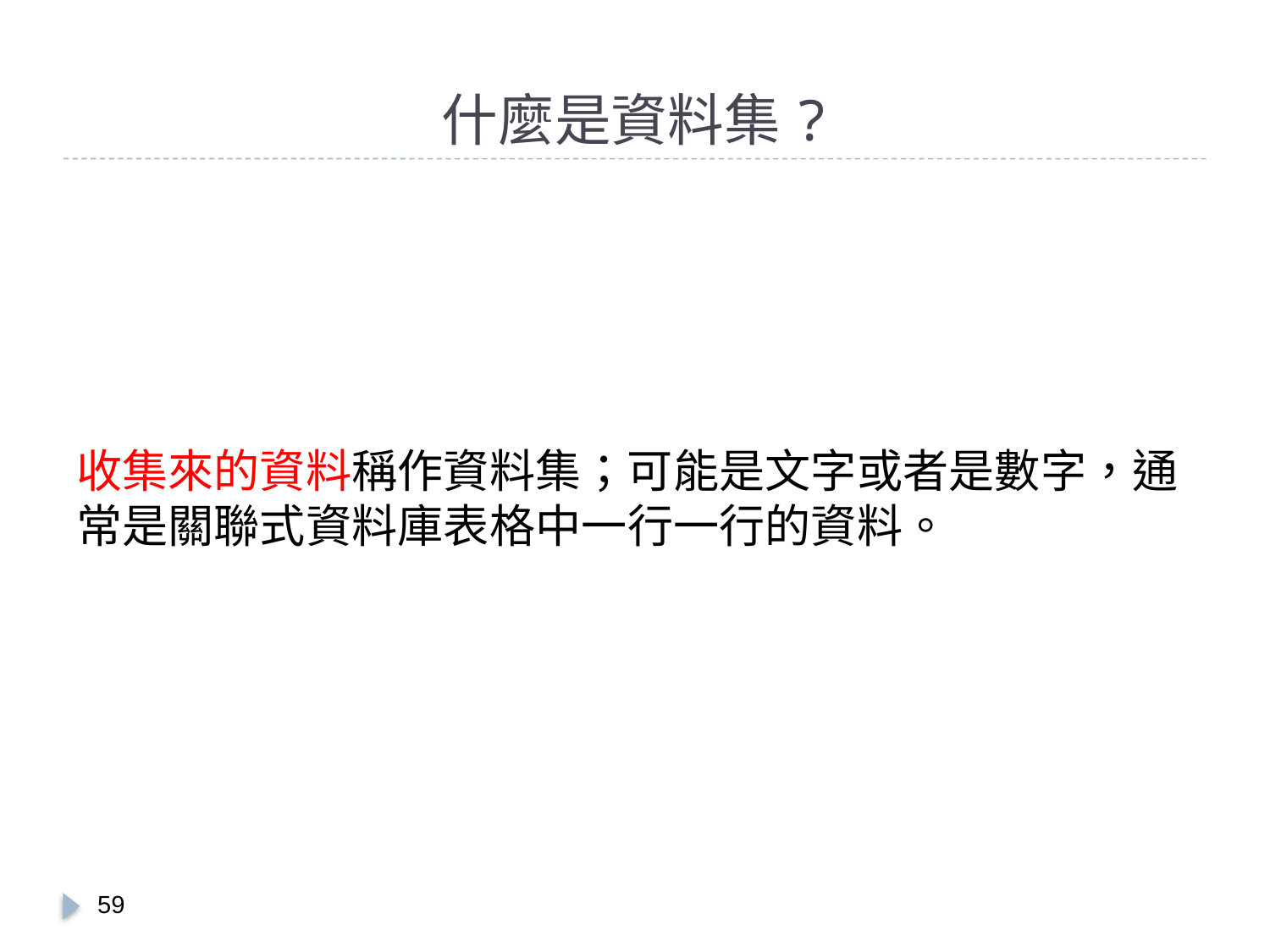

# 什麼是資料集?
收集來的資料稱作資料集；可能是文字或者是數字，通常是關聯式資料庫表格中一行一行的資料。
59